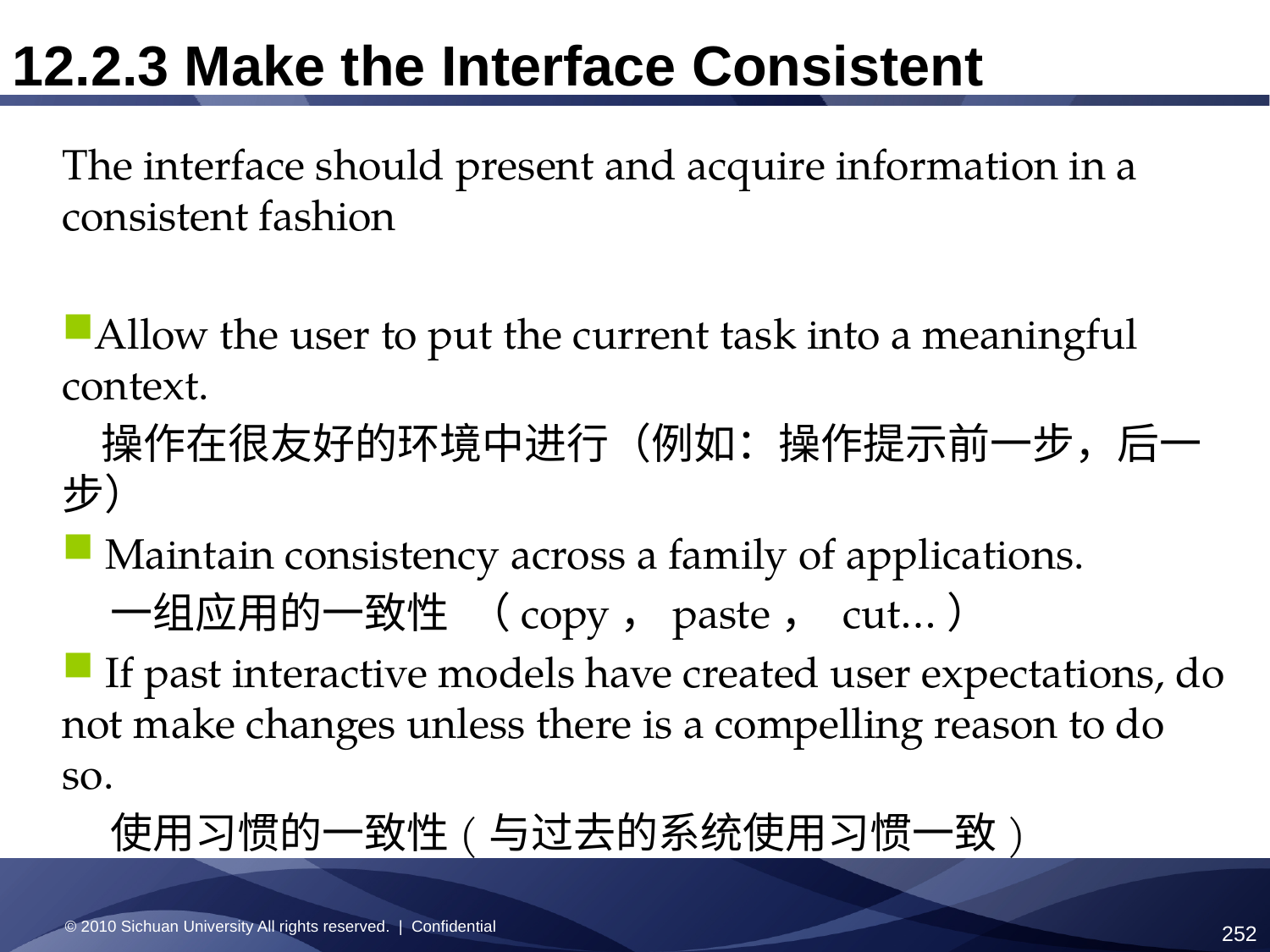

12.2.3 Make the Interface Consistent
The interface should present and acquire information in a consistent fashion

Allow the user to put the current task into a meaningful context.
   操作在很友好的环境中进行（例如：操作提示前一步，后一步）
 Maintain consistency across a family of applications.
    一组应用的一致性  （copy，paste， cut…）
 If past interactive models have created user expectations, do not make changes unless there is a compelling reason to do so.
    使用习惯的一致性(与过去的系统使用习惯一致)
© 2010 Sichuan University All rights reserved.  |  Confidential
252